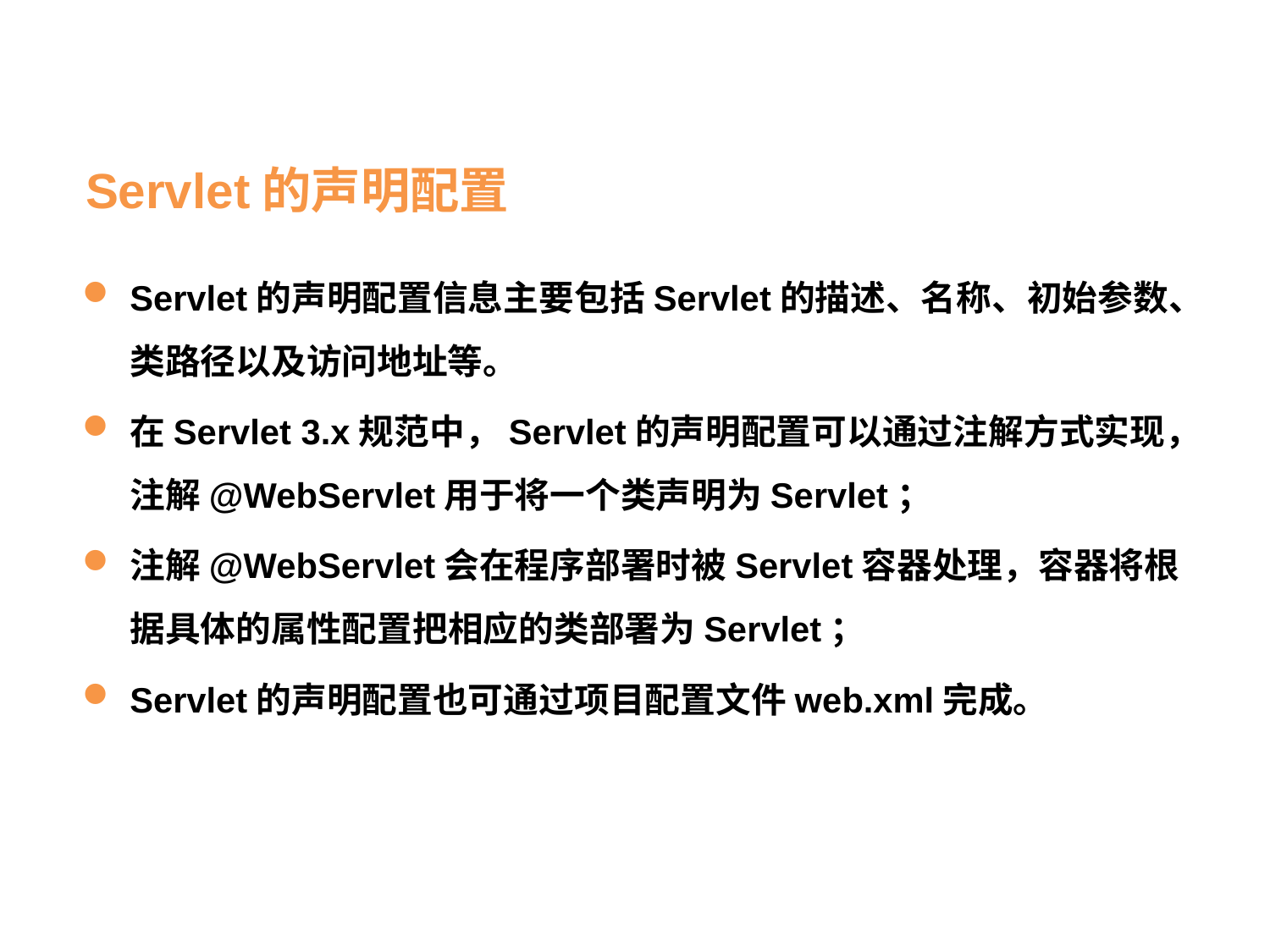

# Servlet的声明配置
Servlet的声明配置信息主要包括Servlet的描述、名称、初始参数、类路径以及访问地址等。
在Servlet 3.x规范中，Servlet的声明配置可以通过注解方式实现，注解@WebServlet用于将一个类声明为Servlet；
注解@WebServlet会在程序部署时被Servlet容器处理，容器将根据具体的属性配置把相应的类部署为Servlet；
Servlet的声明配置也可通过项目配置文件web.xml完成。